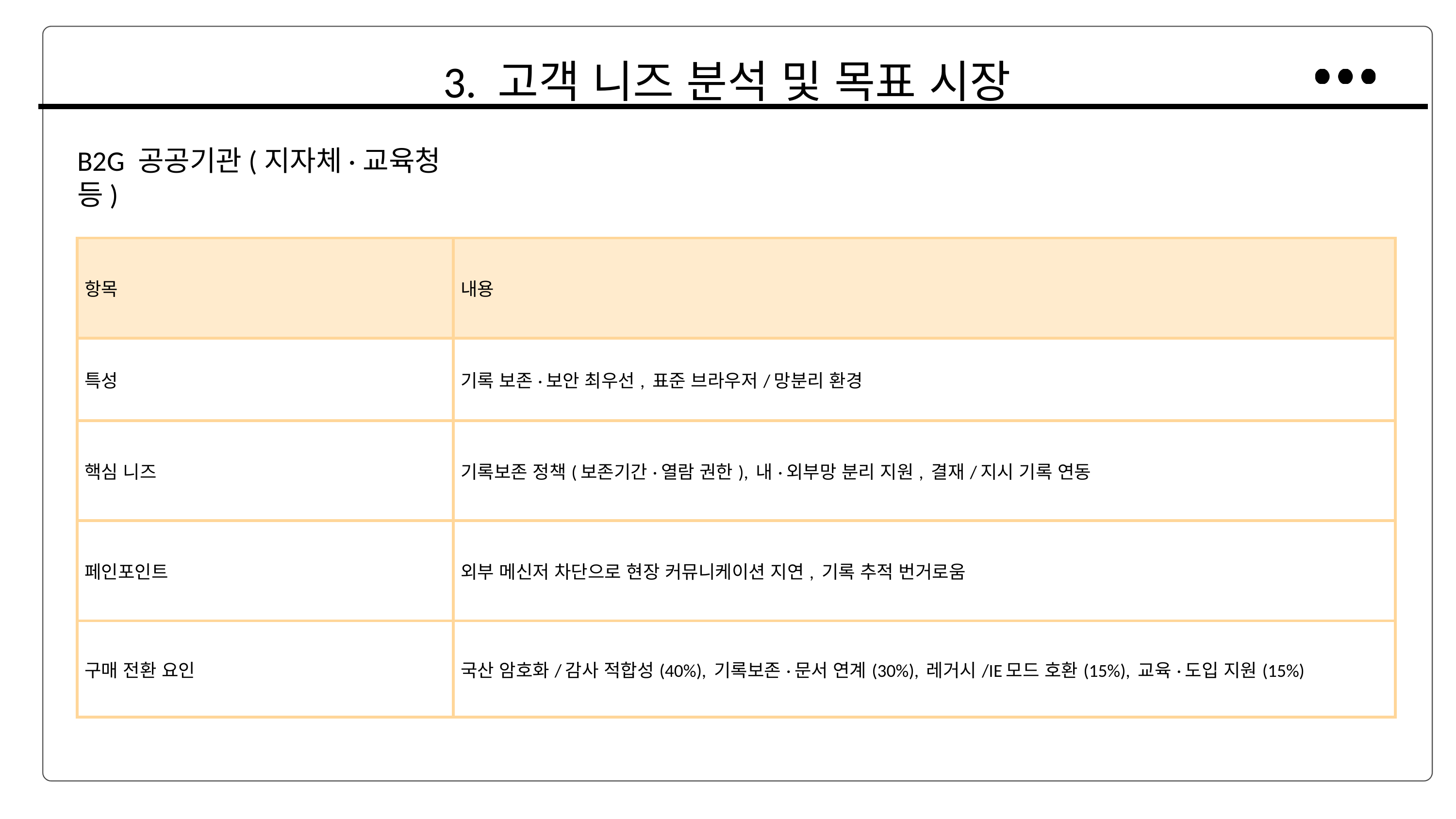

3. 고객 니즈 분석 및 목표 시장

B2G 공공기관(지자체·교육청 등)
| 항목 | 내용 |
| --- | --- |
| 특성 | 기록 보존·보안 최우선, 표준 브라우저/망분리 환경 |
| 핵심 니즈 | 기록보존 정책(보존기간·열람 권한), 내·외부망 분리 지원, 결재/지시 기록 연동 |
| 페인포인트 | 외부 메신저 차단으로 현장 커뮤니케이션 지연, 기록 추적 번거로움 |
| 구매 전환 요인 | 국산 암호화/감사 적합성(40%), 기록보존·문서 연계(30%), 레거시/IE모드 호환(15%), 교육·도입 지원(15%) |